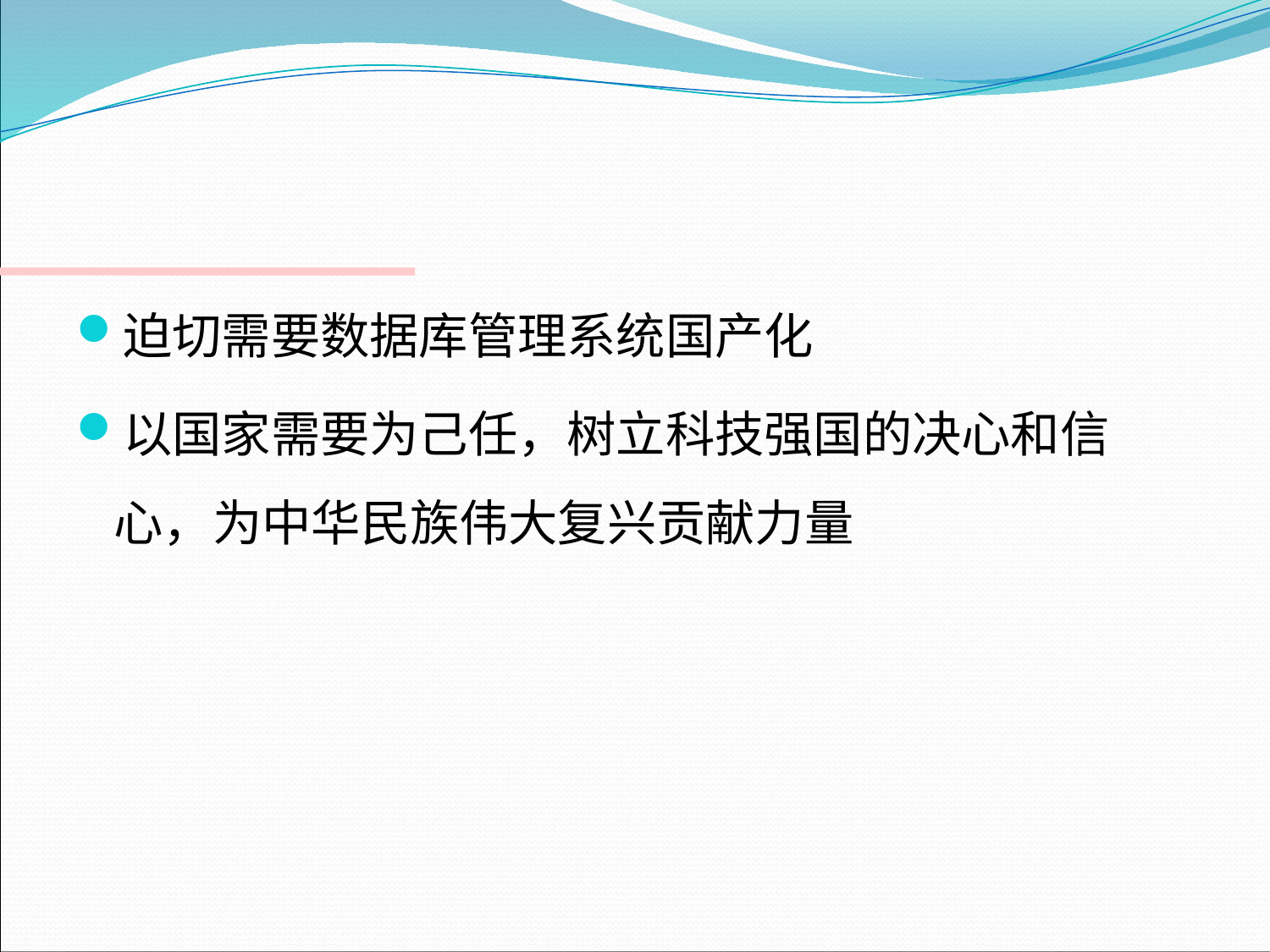

#
迫切需要数据库管理系统国产化
以国家需要为己任，树立科技强国的决心和信心，为中华民族伟大复兴贡献力量

63